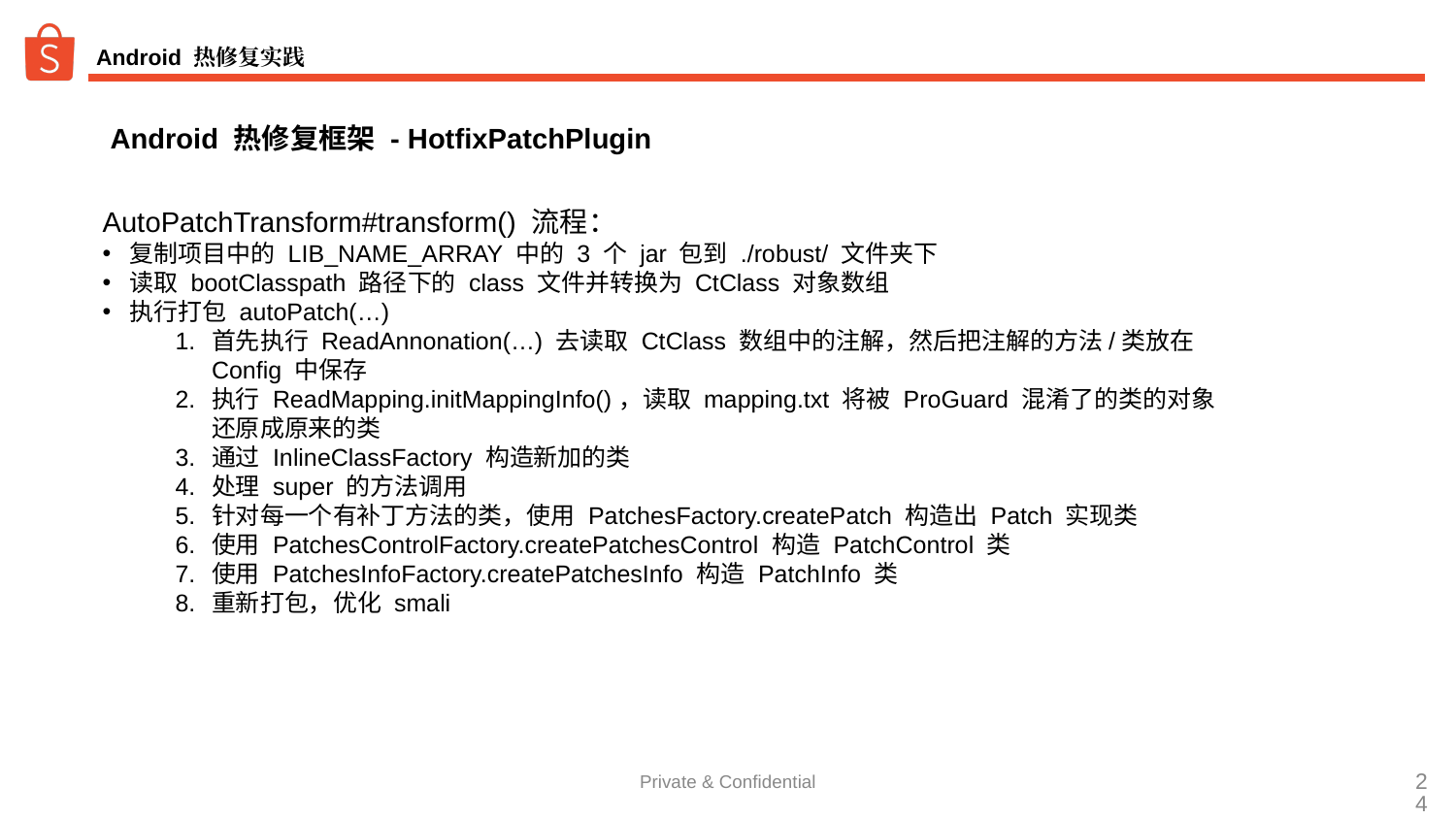

# Android 热修复实践
Android 热修复框架 - HotfixPatchPlugin
AutoPatchTransform#transform() 流程：
复制项目中的 LIB_NAME_ARRAY 中的 3 个 jar 包到 ./robust/ 文件夹下
读取 bootClasspath 路径下的 class 文件并转换为 CtClass 对象数组
执行打包 autoPatch(…)
首先执行 ReadAnnonation(…) 去读取 CtClass 数组中的注解，然后把注解的方法/类放在Config 中保存
执行 ReadMapping.initMappingInfo()，读取 mapping.txt 将被 ProGuard 混淆了的类的对象还原成原来的类
通过 InlineClassFactory 构造新加的类
处理 super 的方法调用
针对每一个有补丁方法的类，使用 PatchesFactory.createPatch 构造出 Patch 实现类
使用 PatchesControlFactory.createPatchesControl 构造 PatchControl 类
使用 PatchesInfoFactory.createPatchesInfo 构造 PatchInfo 类
重新打包，优化 smali
Private & Confidential
24